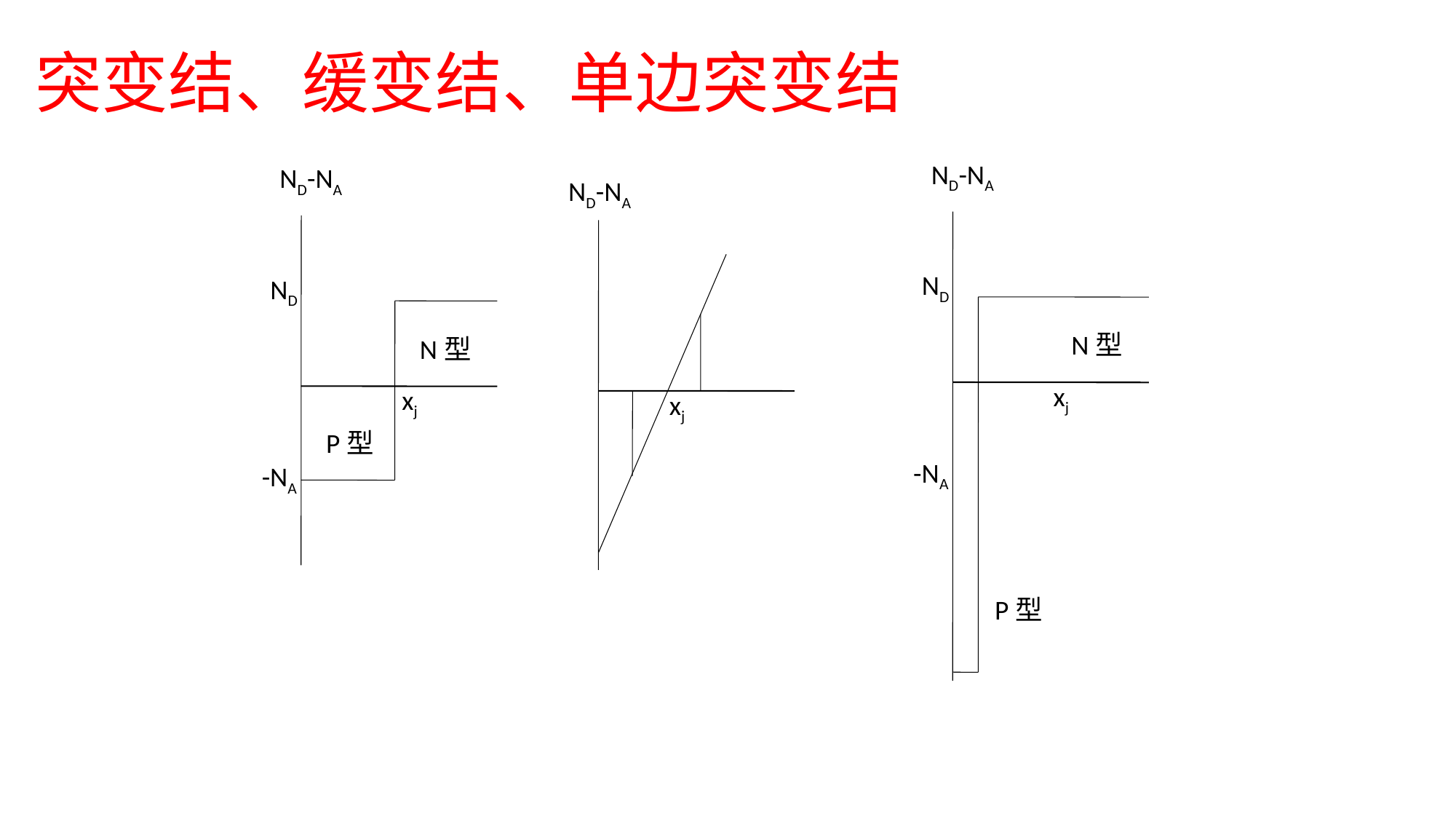

# 突变结、缓变结、单边突变结
ND-NA
ND
N型
xj
-NA
P型
ND-NA
ND
N型
xj
P型
-NA
ND-NA
xj

2